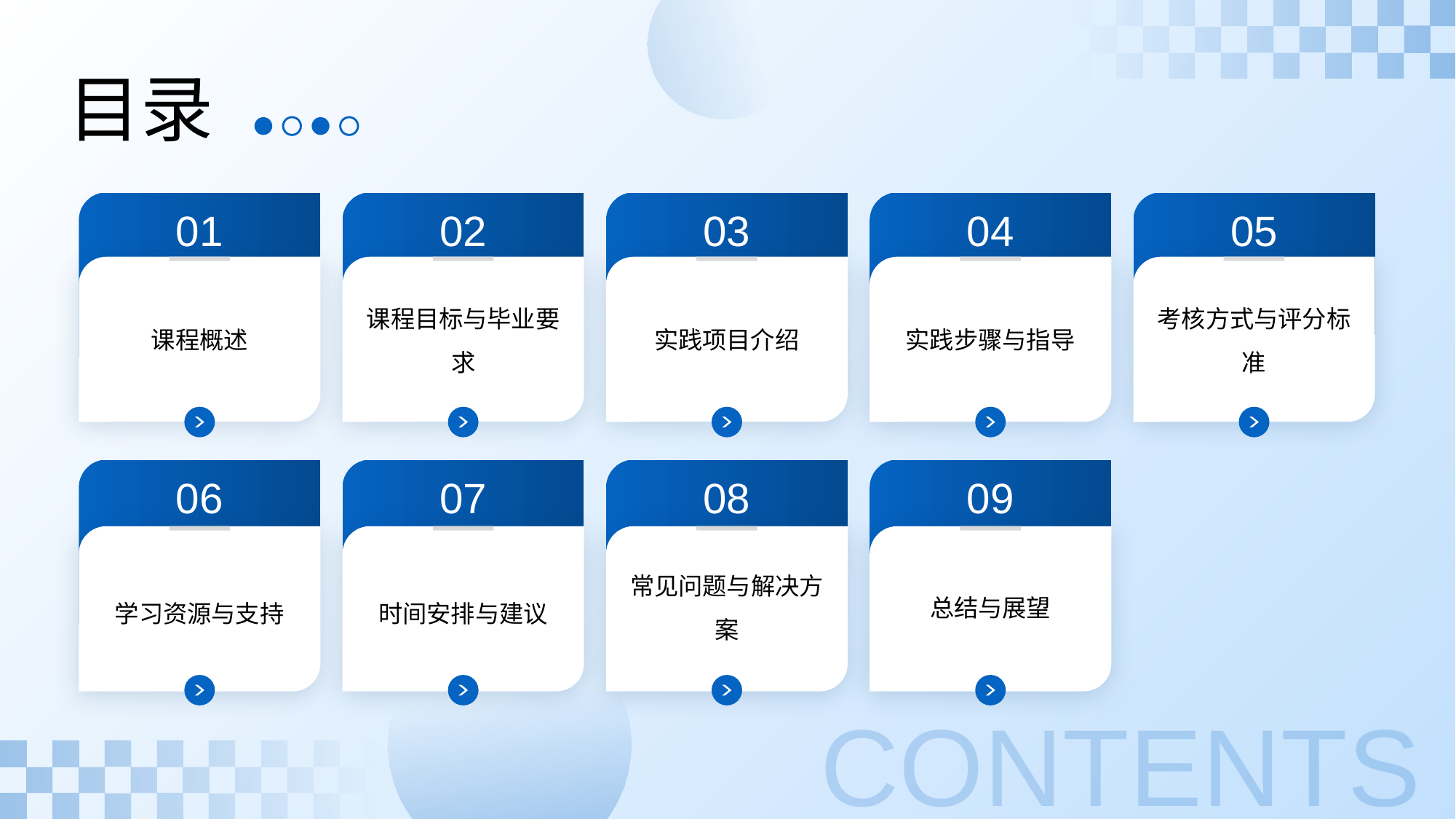

目录

01
02
03
04
05

课程概述
课程目标与毕业要求
实践项目介绍
实践步骤与指导
考核方式与评分标准

06
07
08
09

常见问题与解决方案
总结与展望
学习资源与支持
时间安排与建议

CONTENTS